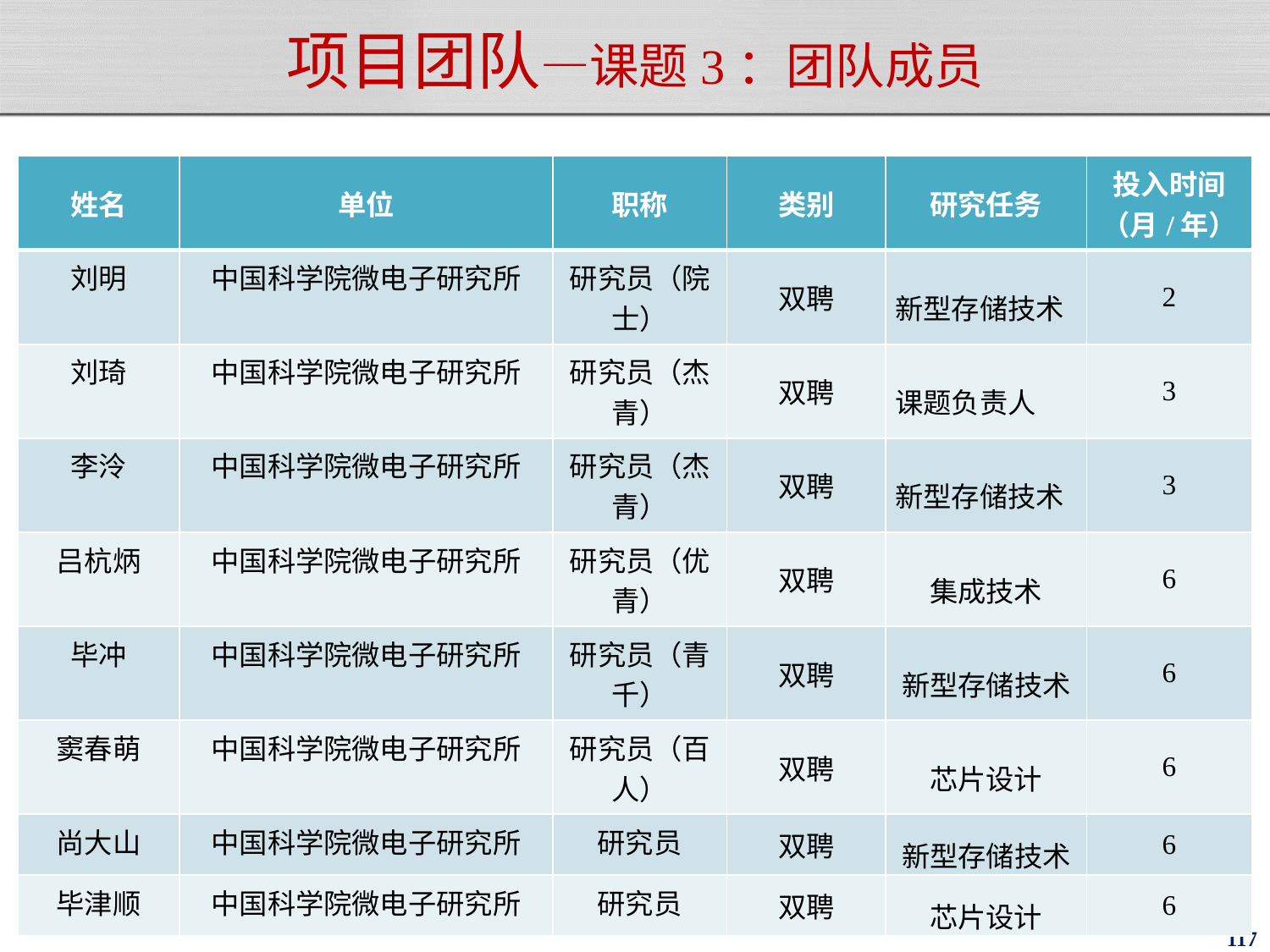

# 项目团队—课题3：团队成员
| 姓名 | 单位 | 职称 | 类别 | 研究任务 | 投入时间 （月/年） |
| --- | --- | --- | --- | --- | --- |
| 刘明 | 中国科学院微电子研究所 | 研究员（院士） | 双聘 | 新型存储技术 | 2 |
| 刘琦 | 中国科学院微电子研究所 | 研究员（杰青） | 双聘 | 课题负责人 | 3 |
| 李泠 | 中国科学院微电子研究所 | 研究员（杰青） | 双聘 | 新型存储技术 | 3 |
| 吕杭炳 | 中国科学院微电子研究所 | 研究员（优青） | 双聘 | 集成技术 | 6 |
| 毕冲 | 中国科学院微电子研究所 | 研究员（青千） | 双聘 | 新型存储技术 | 6 |
| 窦春萌 | 中国科学院微电子研究所 | 研究员（百人） | 双聘 | 芯片设计 | 6 |
| 尚大山 | 中国科学院微电子研究所 | 研究员 | 双聘 | 新型存储技术 | 6 |
| 毕津顺 | 中国科学院微电子研究所 | 研究员 | 双聘 | 芯片设计 | 6 |
117